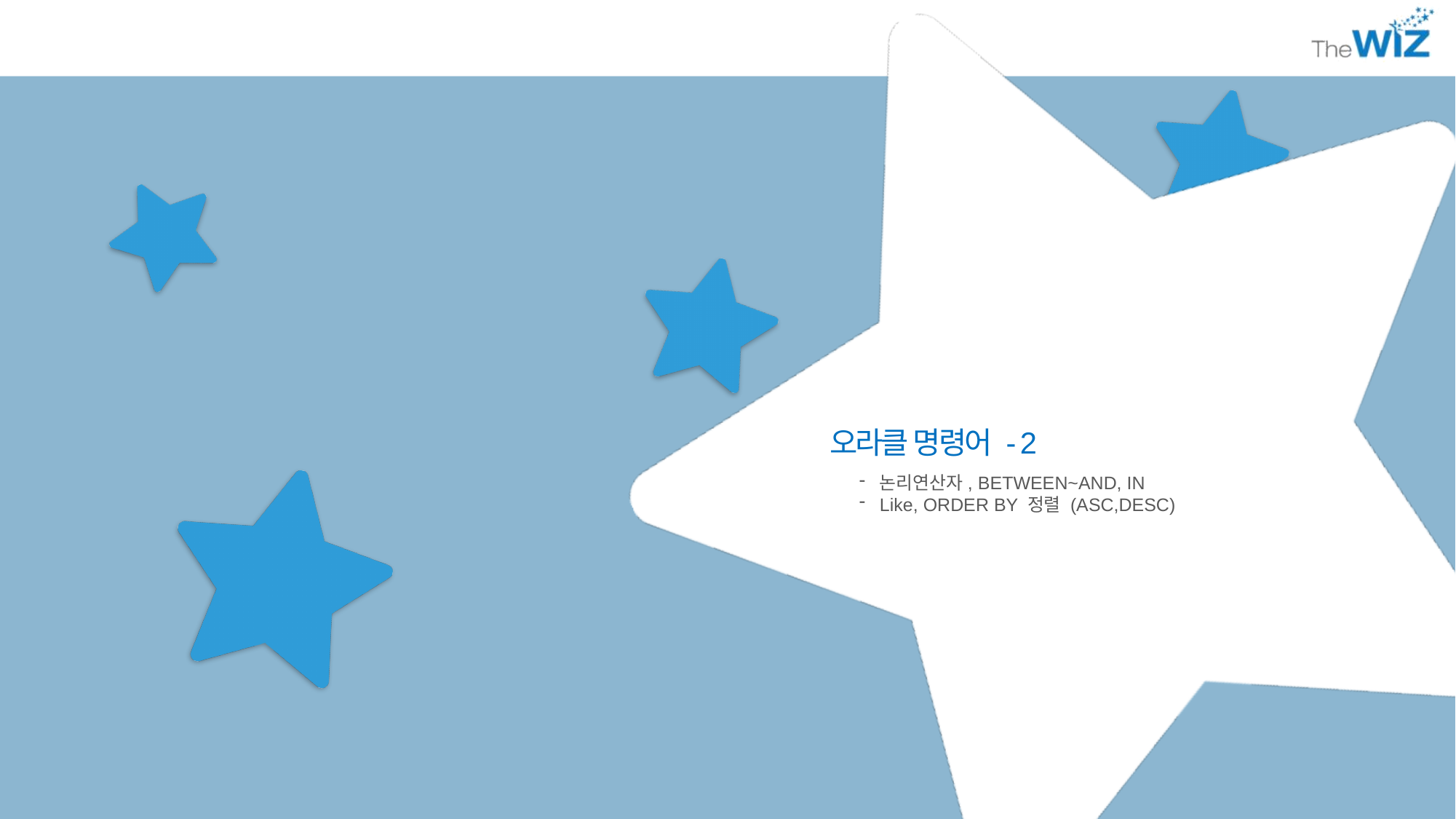

오라클 명령어 - 2
논리연산자, BETWEEN~AND, IN
Like, ORDER BY 정렬 (ASC,DESC)